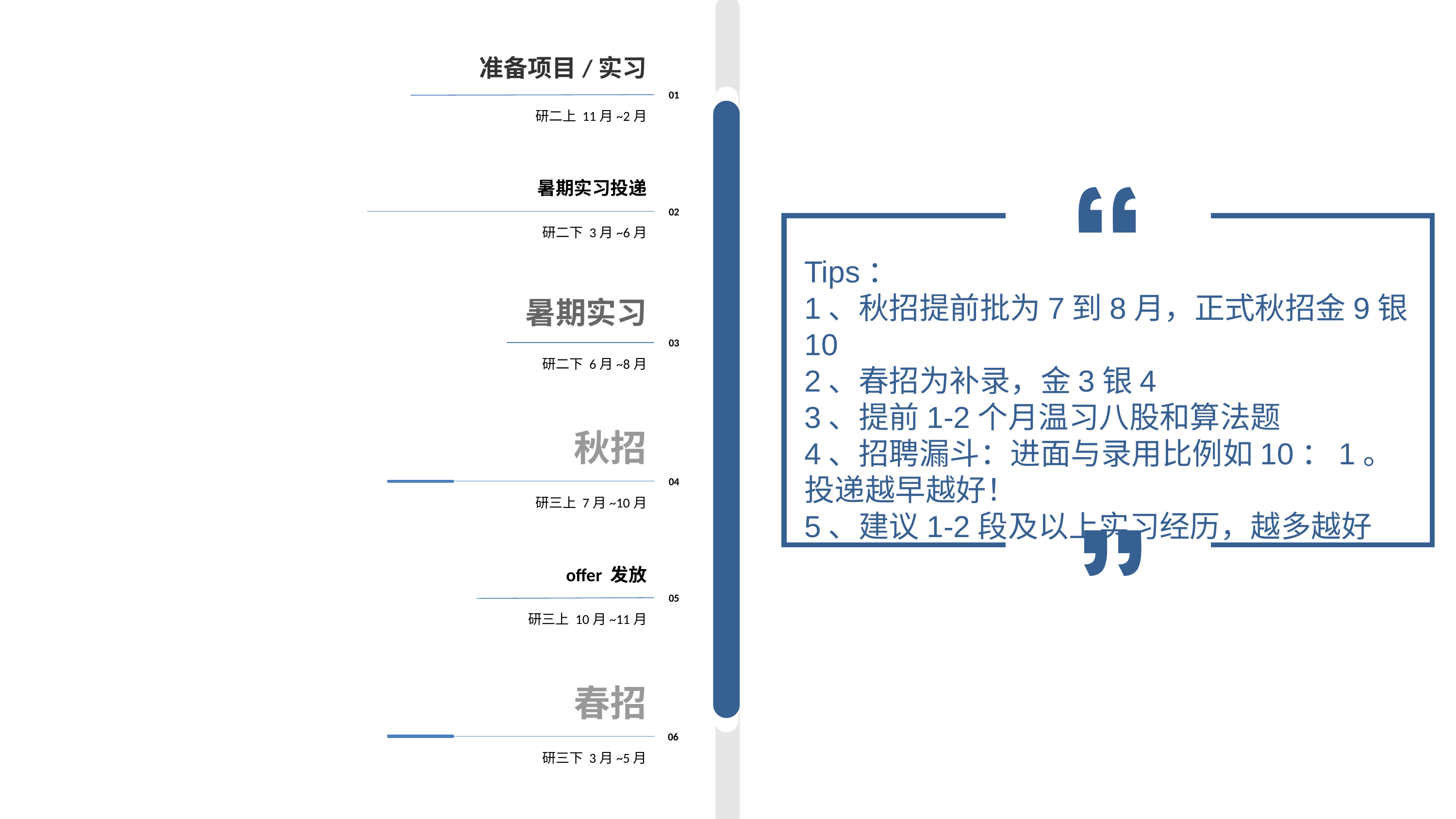

∫

准备项目/实习
01

研二上 11月~2月
暑期实习投递

02

30%

研二下 3月~6月
Tips：
1、秋招提前批为7到8月，正式秋招金9银10
2、春招为补录，金3银4
3、提前1-2个月温习八股和算法题
4、招聘漏斗：进面与录用比例如10：1。投递越早越好！
5、建议1-2段及以上实习经历，越多越好
暑期实习
03

70%
研二下 6月~8月
秋招
95%

04
研三上 7月~10月

offer 发放
54%
05

研三上 10月~11月
春招

06
研三下 3月~5月